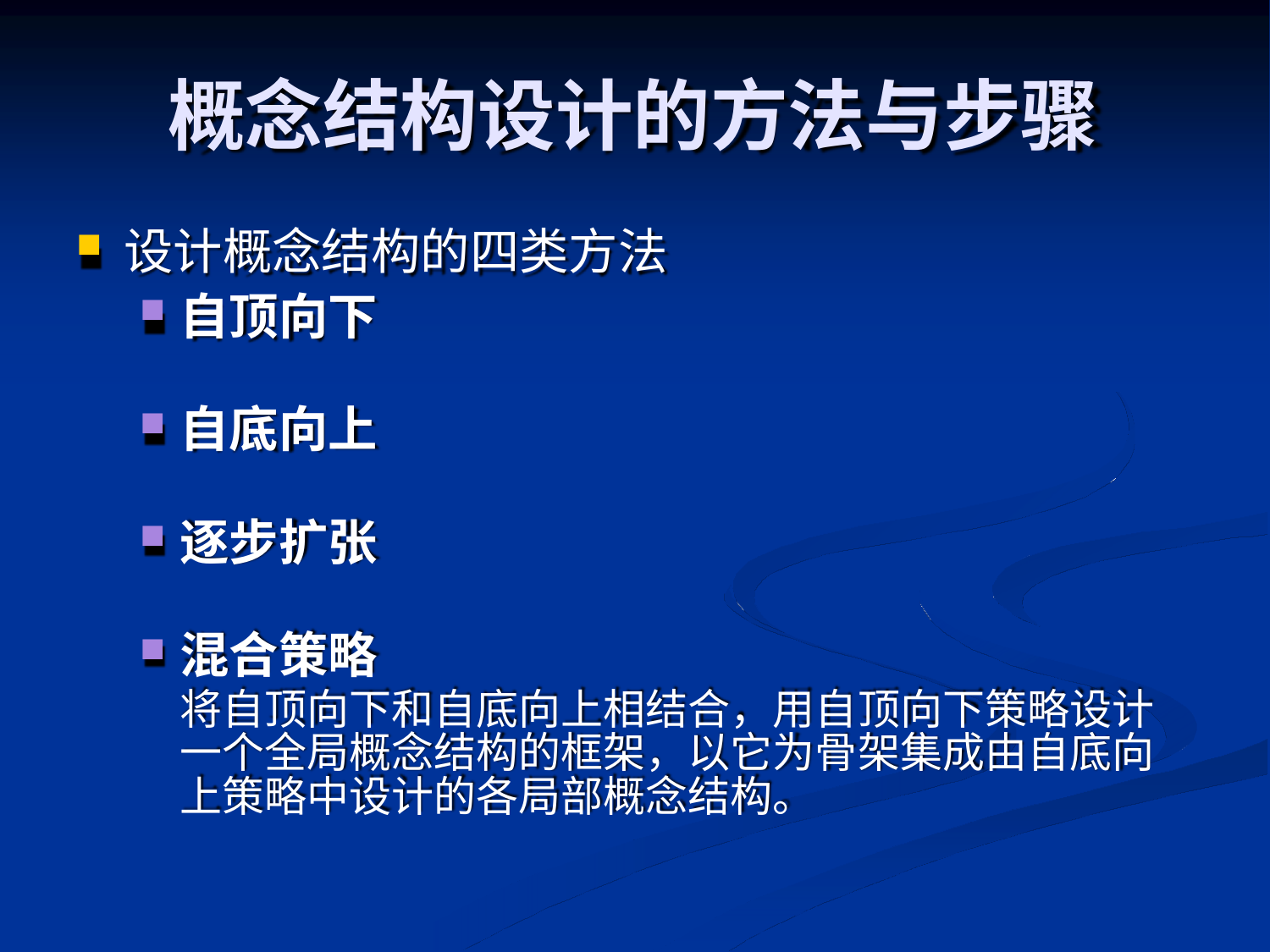

# 概念结构设计的方法与步骤

设计概念结构的四类方法
自顶向下

自底向上

逐步扩张

混合策略
将自顶向下和自底向上相结合，用自顶向下策略设计 一个全局概念结构的框架，以它为骨架集成由自底向 上策略中设计的各局部概念结构。